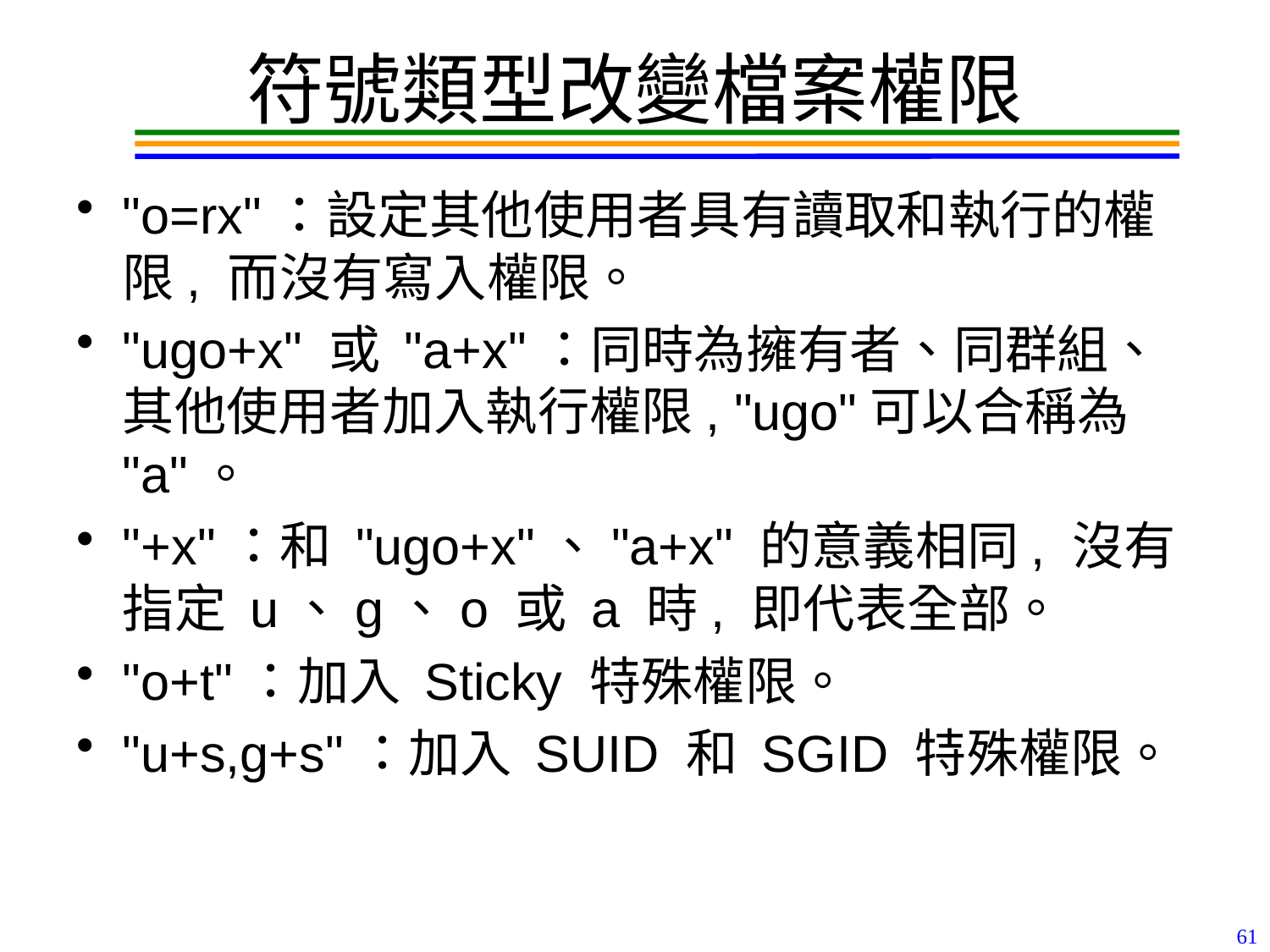

# 符號類型改變檔案權限
"o=rx"：設定其他使用者具有讀取和執行的權限, 而沒有寫入權限。
"ugo+x" 或 "a+x"：同時為擁有者、同群組、其他使用者加入執行權限, "ugo"可以合稱為 "a"。
"+x"：和 "ugo+x"、"a+x" 的意義相同, 沒有指定 u、g、o 或 a 時, 即代表全部。
"o+t"：加入 Sticky 特殊權限。
"u+s,g+s"：加入 SUID 和 SGID 特殊權限。

61